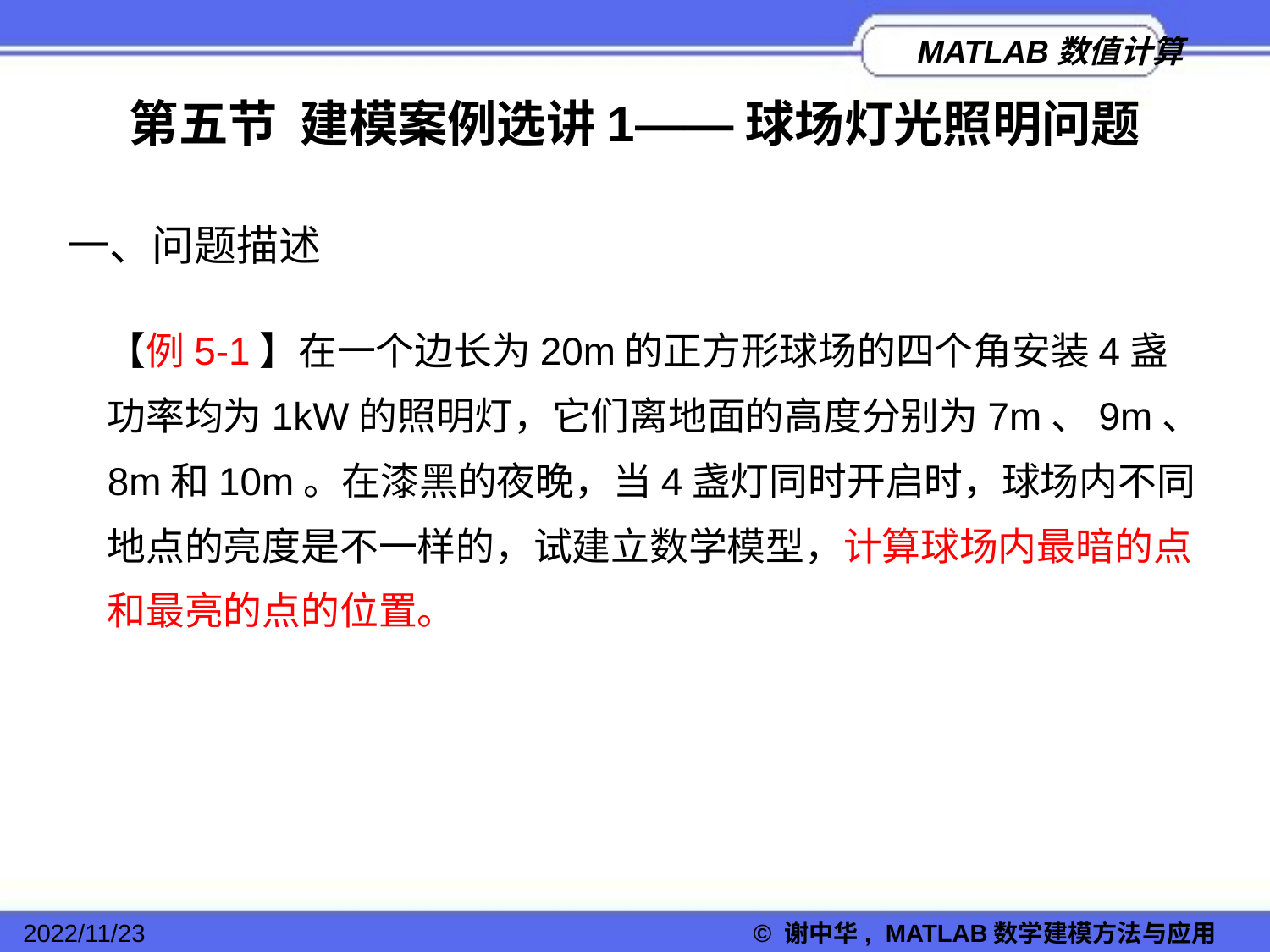

第五节  建模案例选讲1——球场灯光照明问题
一、问题描述
【例5-1】在一个边长为20m的正方形球场的四个角安装4盏功率均为1kW的照明灯，它们离地面的高度分别为7m、9m、8m和10m。在漆黑的夜晚，当4盏灯同时开启时，球场内不同地点的亮度是不一样的，试建立数学模型，计算球场内最暗的点和最亮的点的位置。
2022/11/23
© 谢中华,  MATLAB数学建模方法与应用